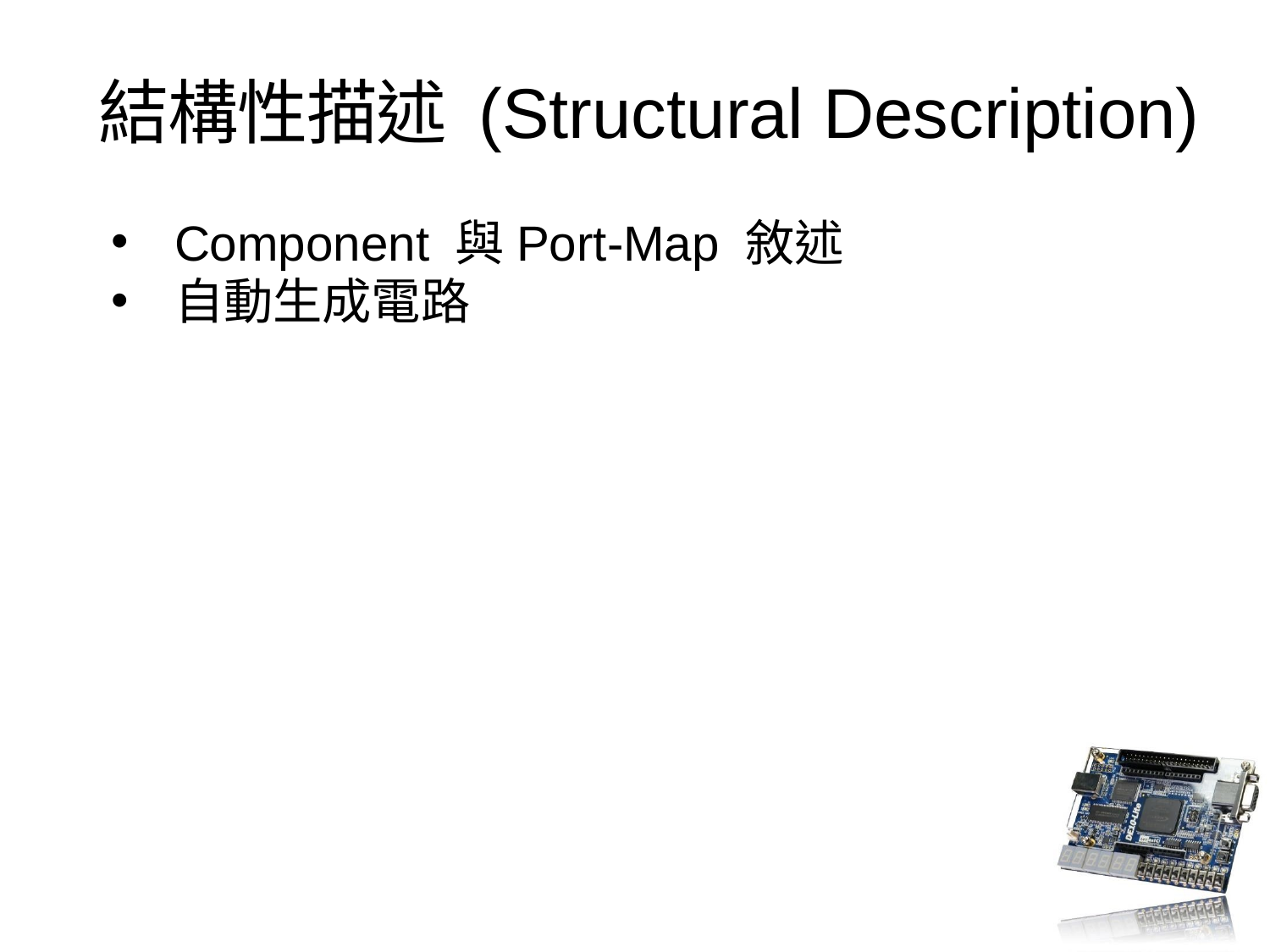

# 結構性描述 (Structural Description)
Component 與Port-Map 敘述
自動生成電路